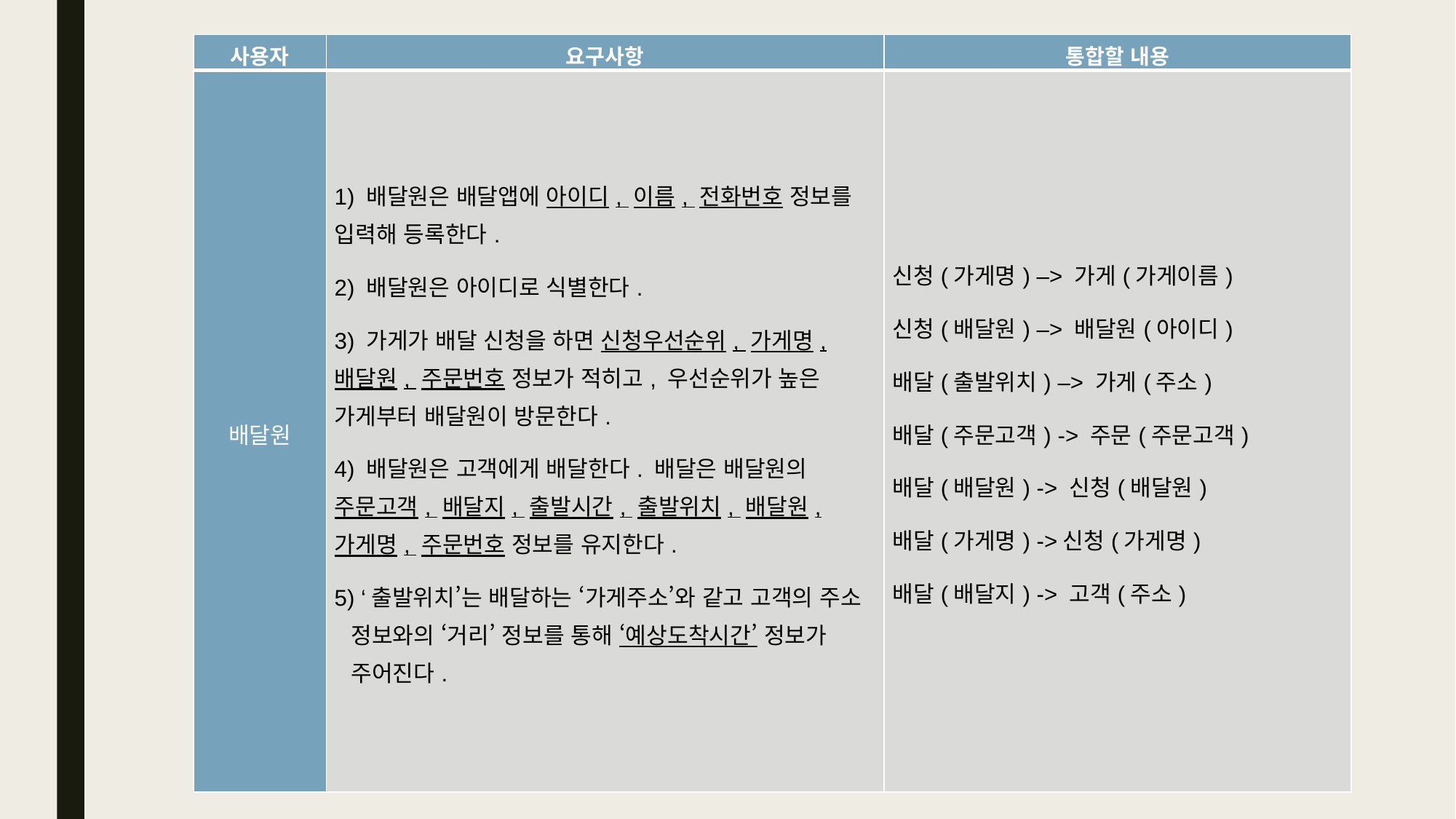

| 사용자 | 요구사항 | 통합할 내용 |
| --- | --- | --- |
| 배달원 | 1) 배달원은 배달앱에 아이디, 이름, 전화번호 정보를 입력해 등록한다. 2) 배달원은 아이디로 식별한다. 3) 가게가 배달 신청을 하면 신청우선순위, 가게명, 배달원, 주문번호 정보가 적히고, 우선순위가 높은 가게부터 배달원이 방문한다. 4) 배달원은 고객에게 배달한다. 배달은 배달원의 주문고객, 배달지, 출발시간, 출발위치, 배달원, 가게명, 주문번호 정보를 유지한다. 5) ‘출발위치’는 배달하는 ‘가게주소’와 같고 고객의 주소 정보와의 ‘거리’ 정보를 통해 ‘예상도착시간’ 정보가 주어진다. | 신청(가게명) –> 가게(가게이름) 신청(배달원) –> 배달원(아이디) 배달(출발위치) –> 가게(주소) 배달(주문고객) -> 주문(주문고객) 배달(배달원) -> 신청(배달원) 배달(가게명) ->신청(가게명) 배달(배달지) -> 고객(주소) |